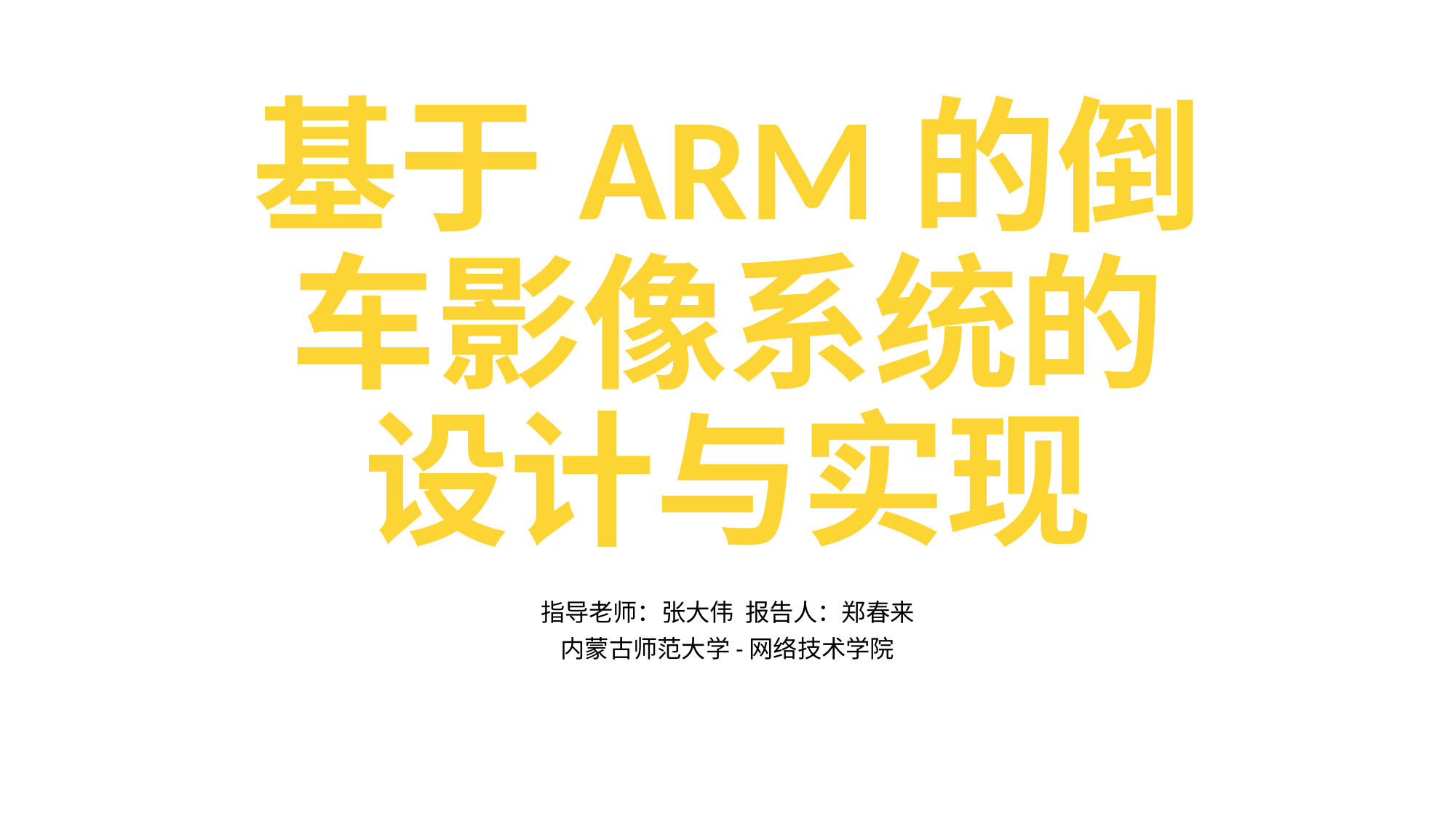

基于ARM的倒车影像系统的设计与实现
指导老师：张大伟  报告人：郑春来

内蒙古师范大学-网络技术学院